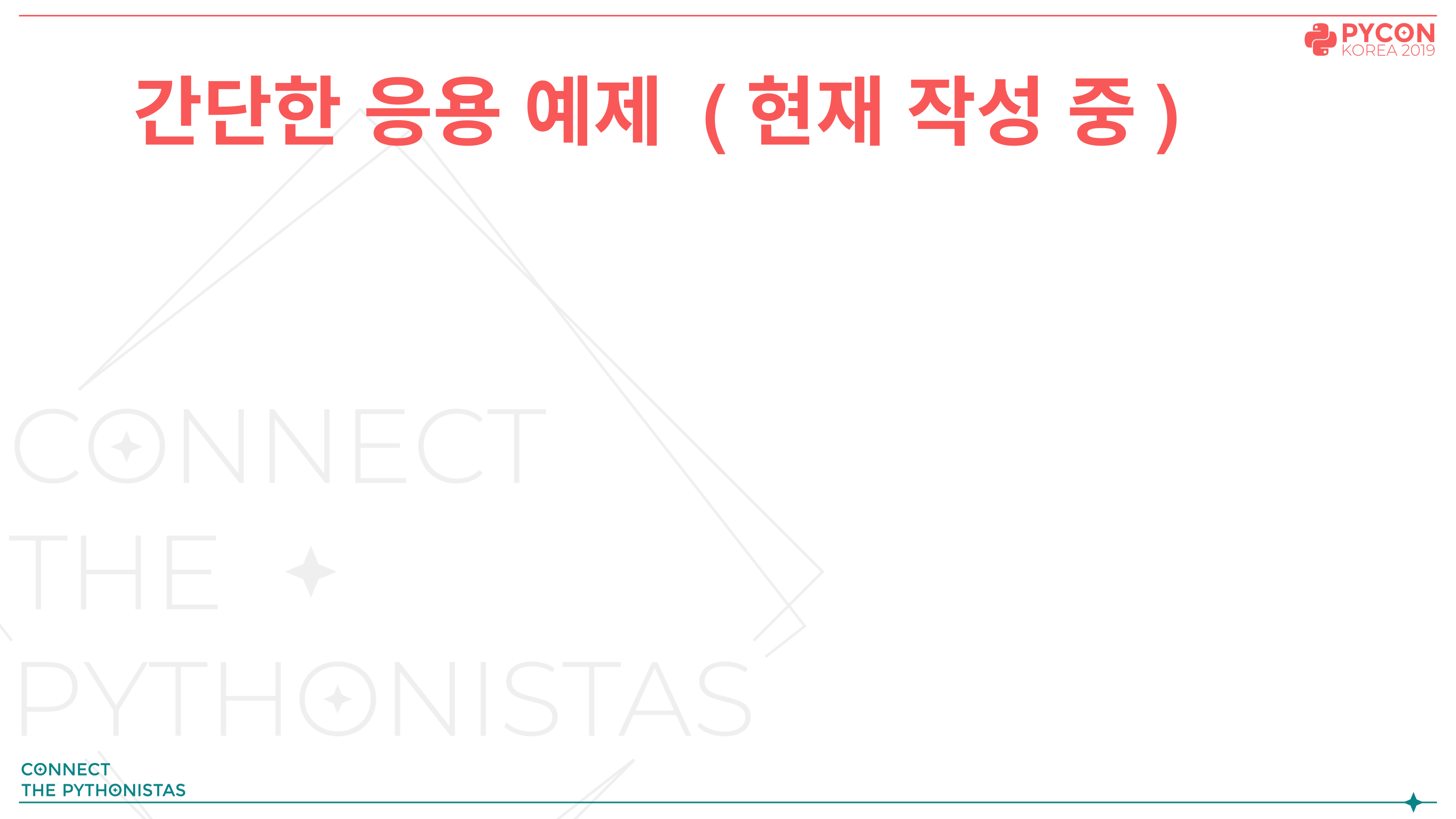

# 간단한 응용 예제 (현재 작성 중)